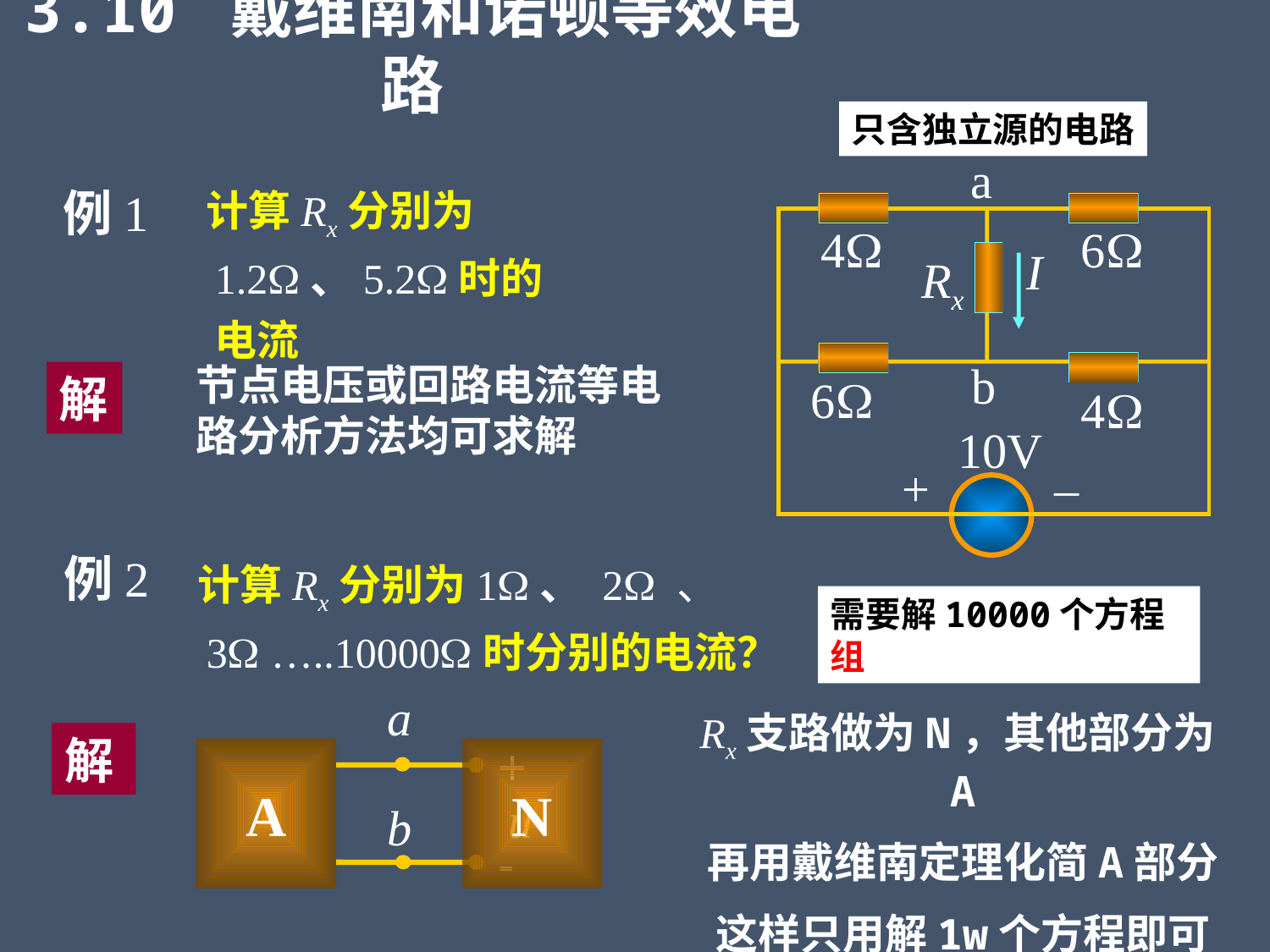

3.10 戴维南和诺顿等效电路
只含独立源的电路
a

4Ω
6Ω
I
Rx

b

6Ω
4Ω
10V
+
–

   计算Rx分别为1.2Ω、5.2Ω时的电流
例1
节点电压或回路电流等电路分析方法均可求解
解
   计算Rx分别为1Ω、 2Ω 、 3Ω …..10000Ω时分别的电流？
例2
需要解10000个方程组
a
Rx支路做为N，其他部分为A
再用戴维南定理化简A部分
这样只用解1w个方程即可
解
+
A

u
-
N

b